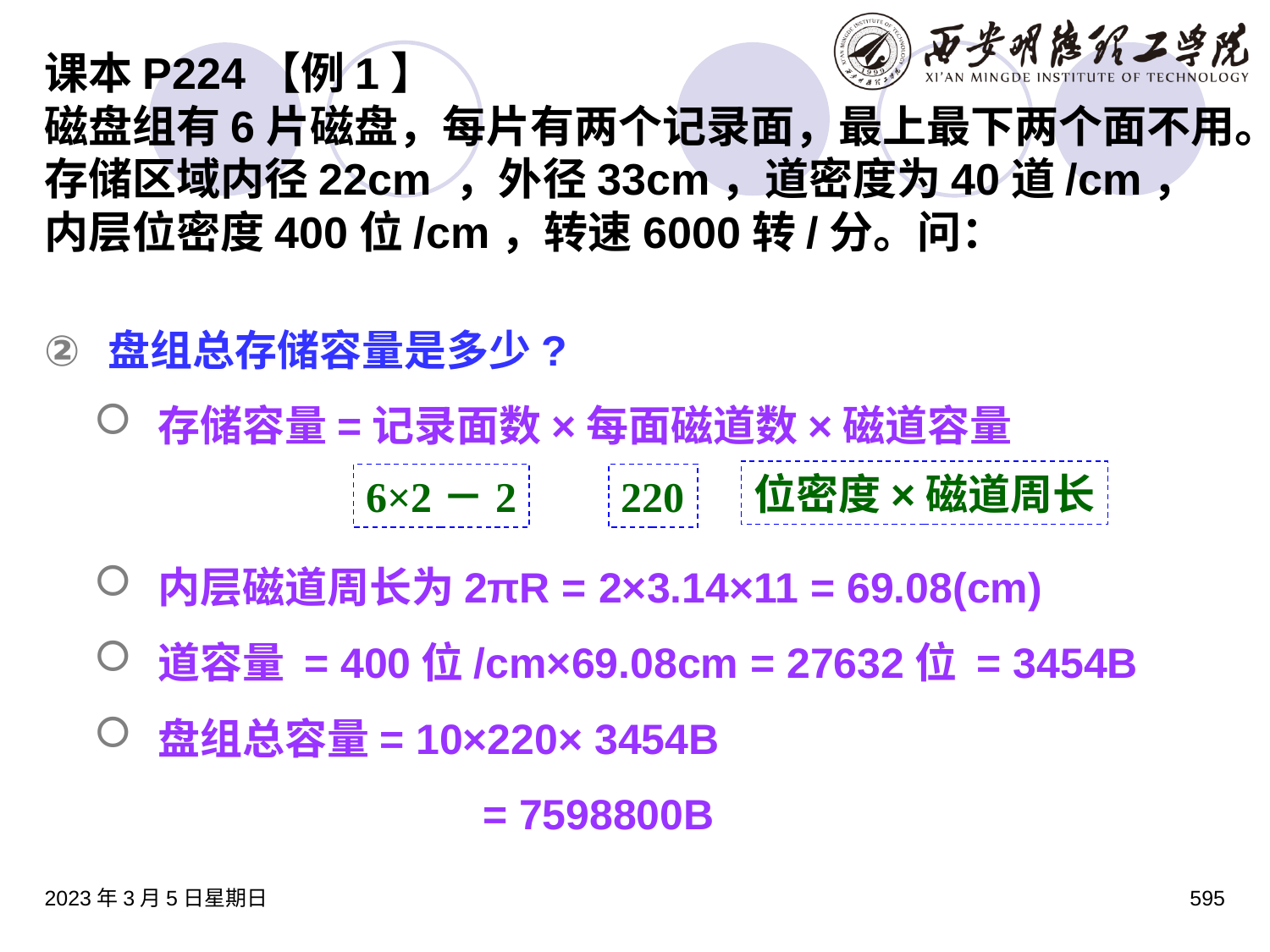

# 课本P224【例1】 磁盘组有6片磁盘，每片有两个记录面，最上最下两个面不用。存储区域内径22cm ，外径33cm，道密度为40道/cm，内层位密度400位/cm，转速6000转/分。问：
盘组总存储容量是多少?
存储容量=记录面数×每面磁道数×磁道容量

内层磁道周长为2πR = 2×3.14×11 = 69.08(cm)
道容量 = 400位/cm×69.08cm = 27632位 = 3454B
盘组总容量= 10×220× 3454B
			      = 7598800B
位密度×磁道周长
6×2－2
220
2023年3月5日星期日
595